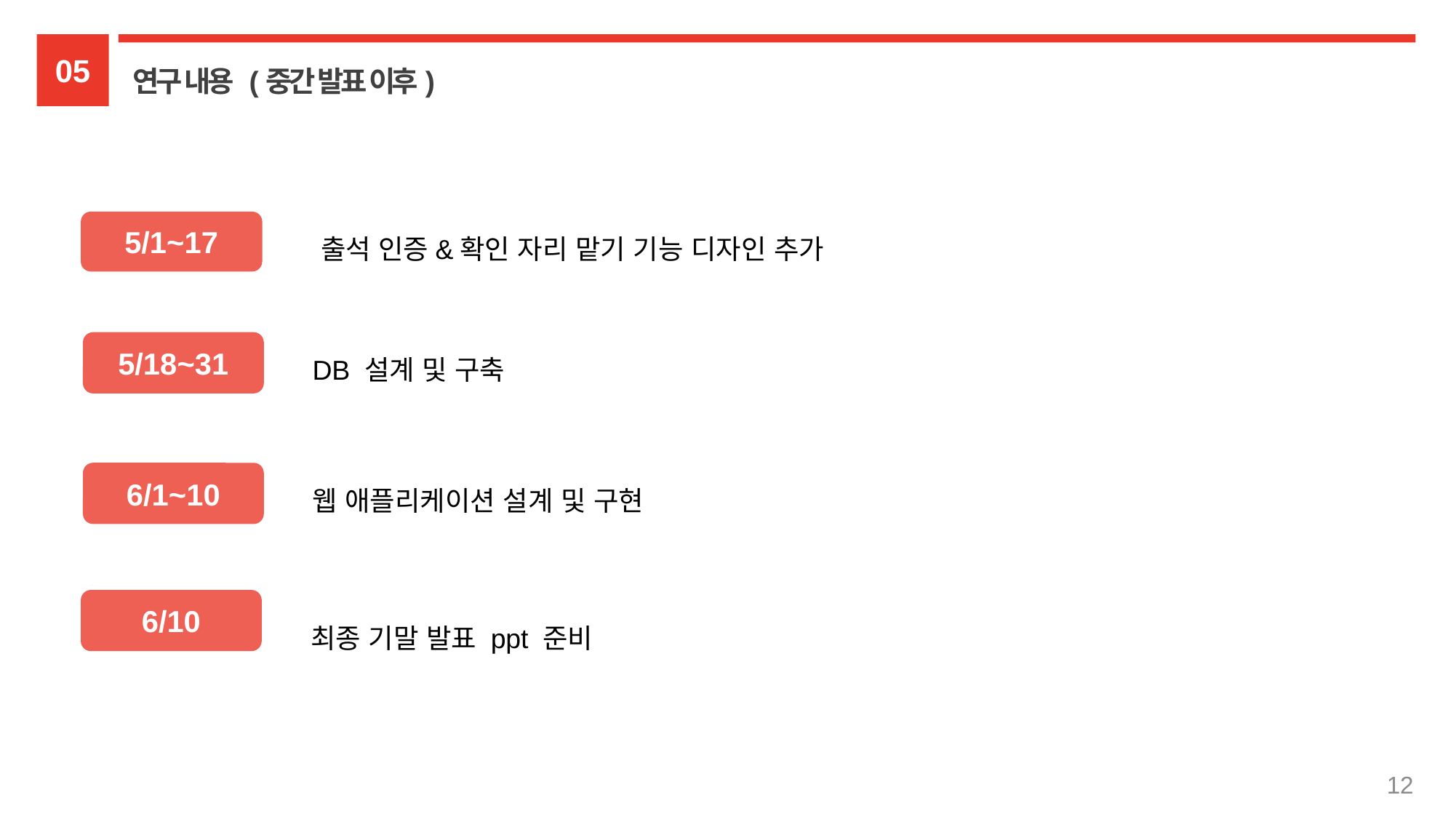

05
연구 내용 (중간 발표 이후)
출석 인증&확인 자리 맡기 기능 디자인 추가
5/1~17
DB 설계 및 구축
5/18~31
웹 애플리케이션 설계 및 구현
6/1~10
최종 기말 발표 ppt 준비
6/10
12